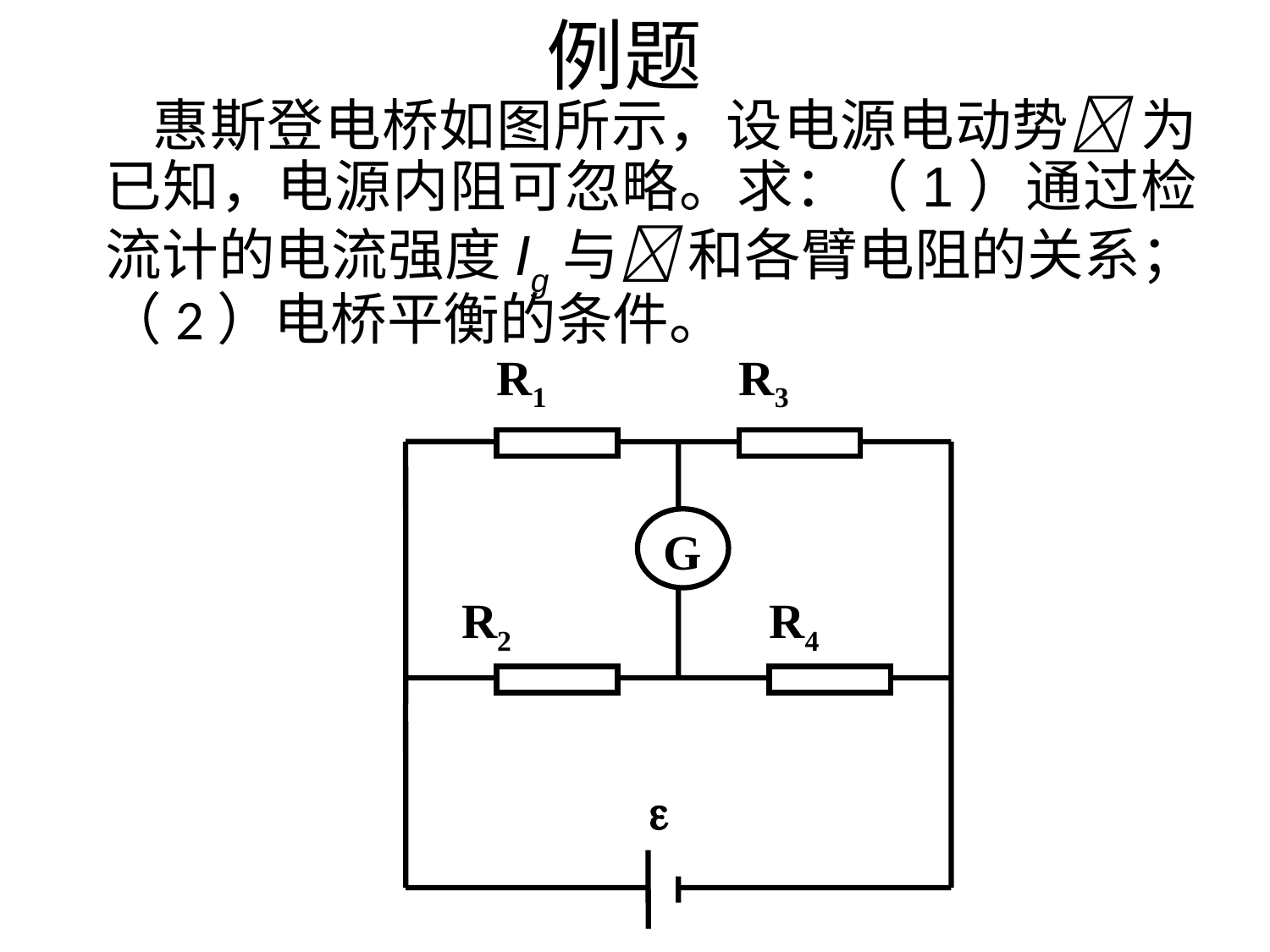

# 例题
      惠斯登电桥如图所示，设电源电动势ε 为已知，电源内阻可忽略。求：（1）通过检流计的电流强度Ig与ε 和各臂电阻的关系；（2）电桥平衡的条件。
R1
R3

G
R2
R4

ε